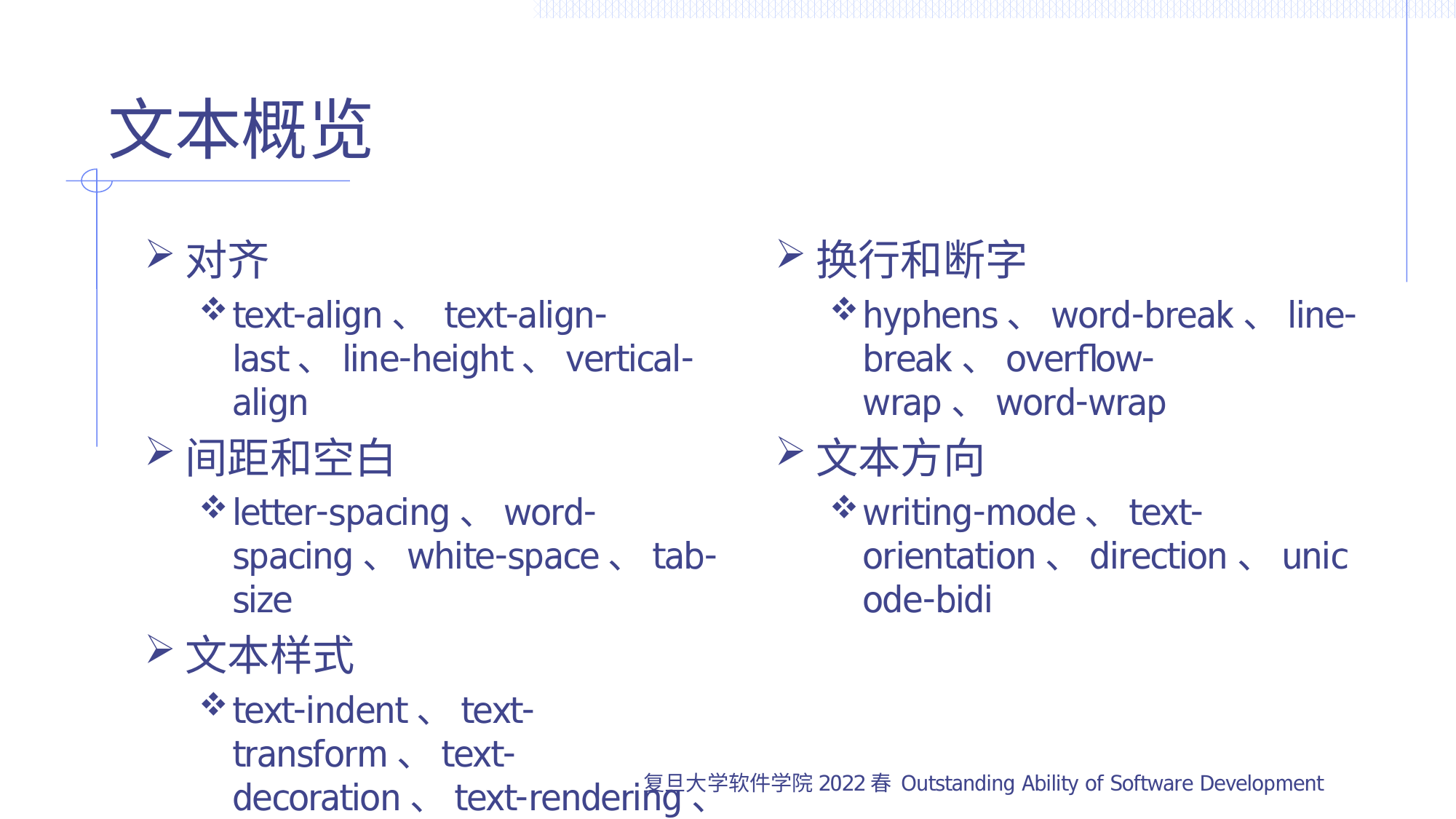

# 文本概览
对齐
text-align、 text-align-last、line-height、vertical-align
间距和空白
letter-spacing、word-spacing、white-space、tab-size
文本样式
text-indent、text-transform、text-decoration、text-rendering、text-shadow
换行和断字
hyphens、word-break、line-break、overflow-wrap、word-wrap
文本方向
writing-mode、text-orientation、direction、unicode-bidi